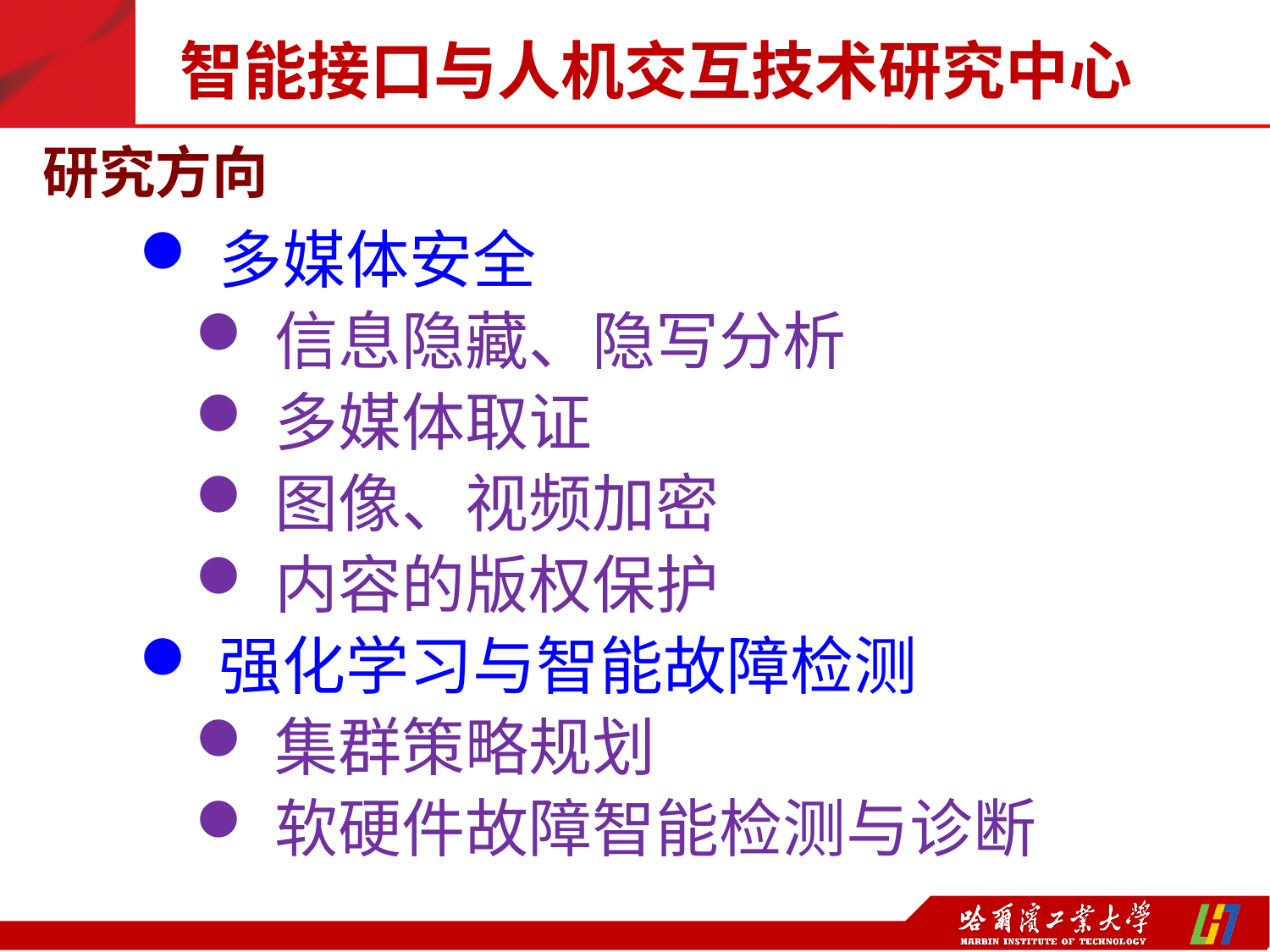

智能接口与人机交互技术研究中心
研究方向
多媒体安全
信息隐藏、隐写分析
多媒体取证
图像、视频加密
内容的版权保护
强化学习与智能故障检测
集群策略规划
软硬件故障智能检测与诊断